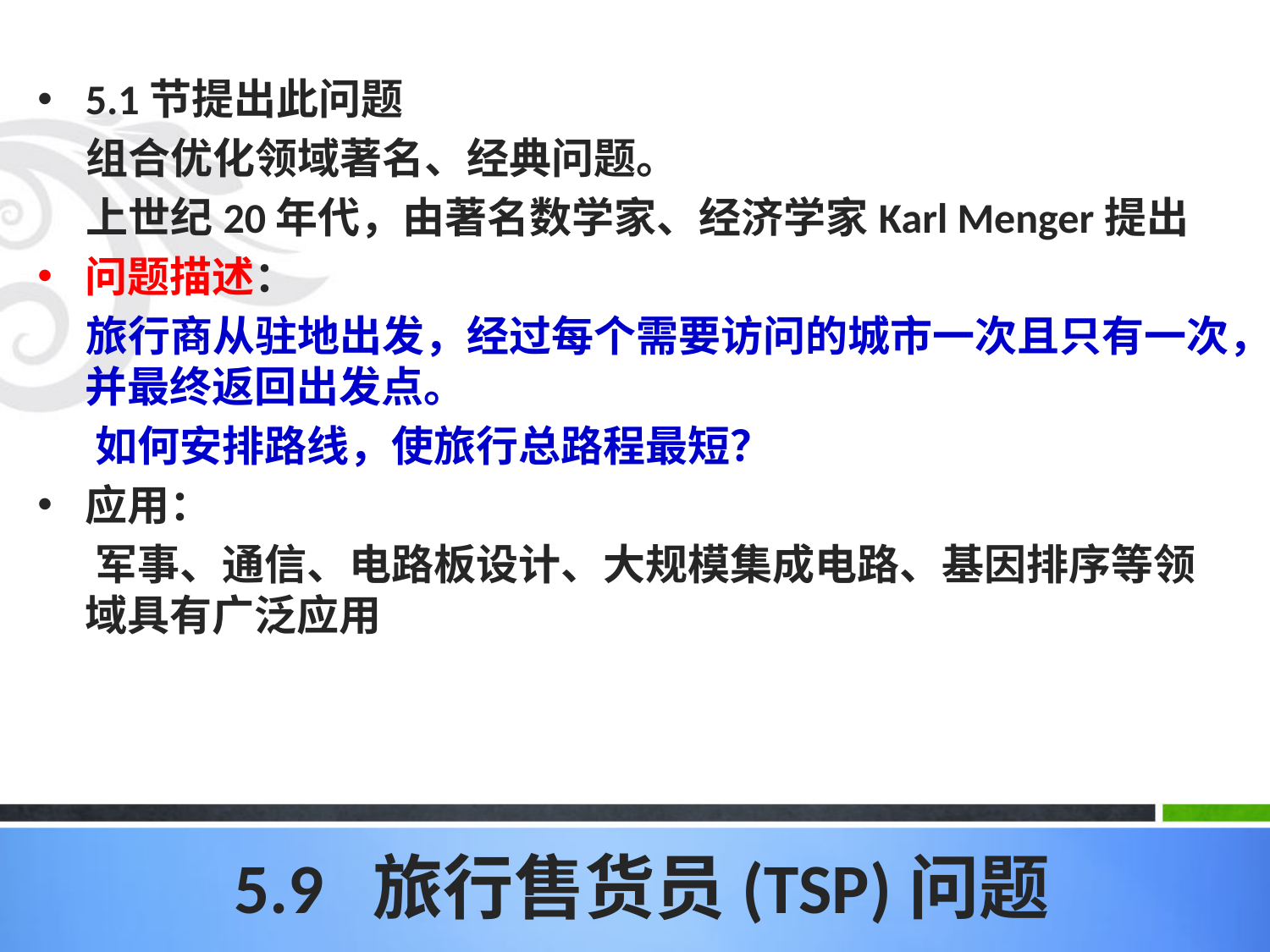

5.1节提出此问题
    组合优化领域著名、经典问题。
    上世纪20年代，由著名数学家、经济学家Karl Menger提出
问题描述：
    旅行商从驻地出发，经过每个需要访问的城市一次且只有一次，并最终返回出发点。
     如何安排路线，使旅行总路程最短？
应用：
     军事、通信、电路板设计、大规模集成电路、基因排序等领域具有广泛应用
# 5.9  旅行售货员(TSP)问题